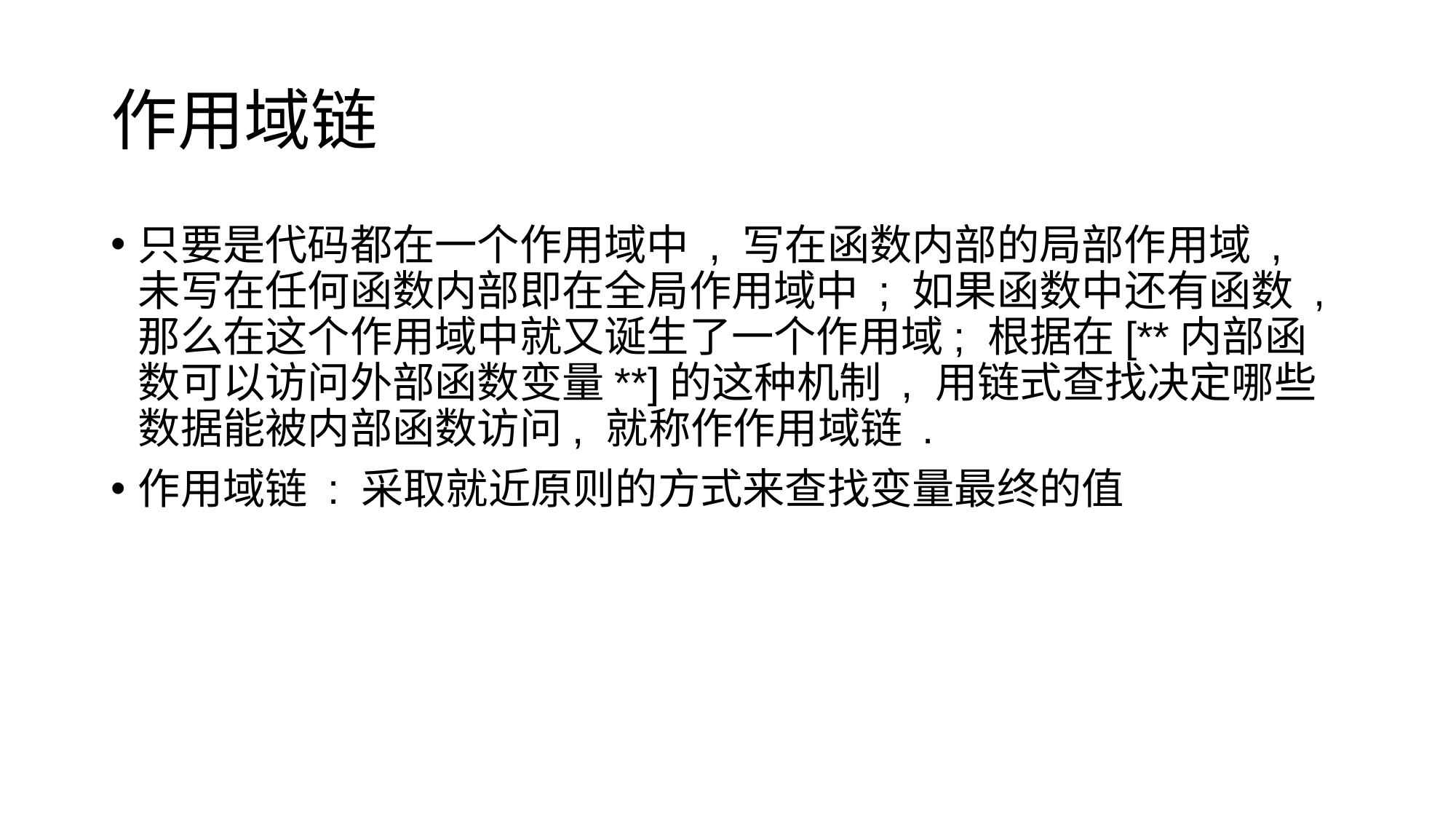

# 作用域链
只要是代码都在一个作用域中 , 写在函数内部的局部作用域 , 未写在任何函数内部即在全局作用域中 ; 如果函数中还有函数 , 那么在这个作用域中就又诞生了一个作用域; 根据在[**内部函数可以访问外部函数变量**]的这种机制 , 用链式查找决定哪些数据能被内部函数访问, 就称作作用域链 .
作用域链 : 采取就近原则的方式来查找变量最终的值